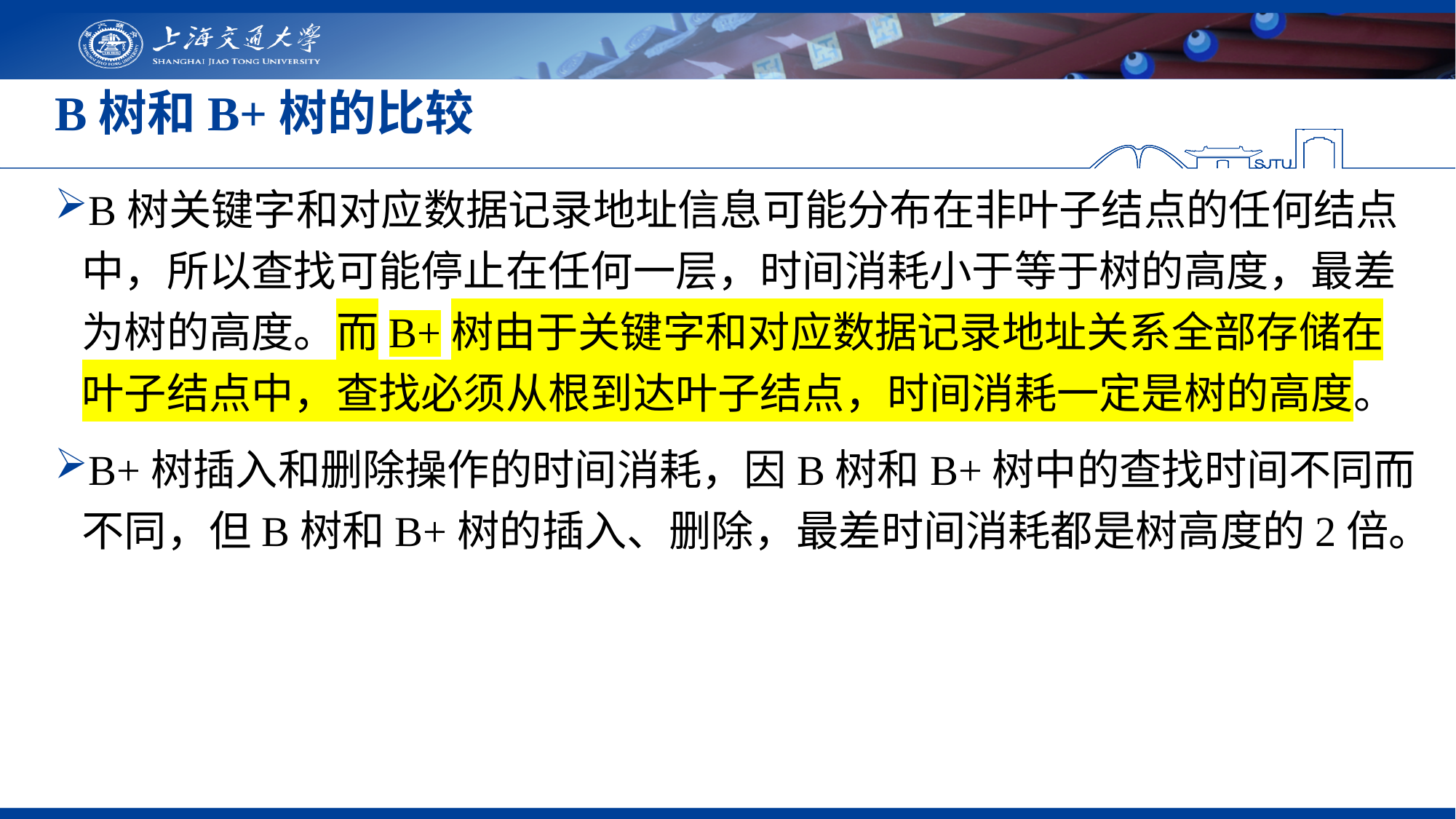

# B树和B+树的比较
B树关键字和对应数据记录地址信息可能分布在非叶子结点的任何结点中，所以查找可能停止在任何一层，时间消耗小于等于树的高度，最差为树的高度。而B+树由于关键字和对应数据记录地址关系全部存储在叶子结点中，查找必须从根到达叶子结点，时间消耗一定是树的高度。
B+树插入和删除操作的时间消耗，因B树和B+树中的查找时间不同而不同，但B树和B+树的插入、删除，最差时间消耗都是树高度的2倍。